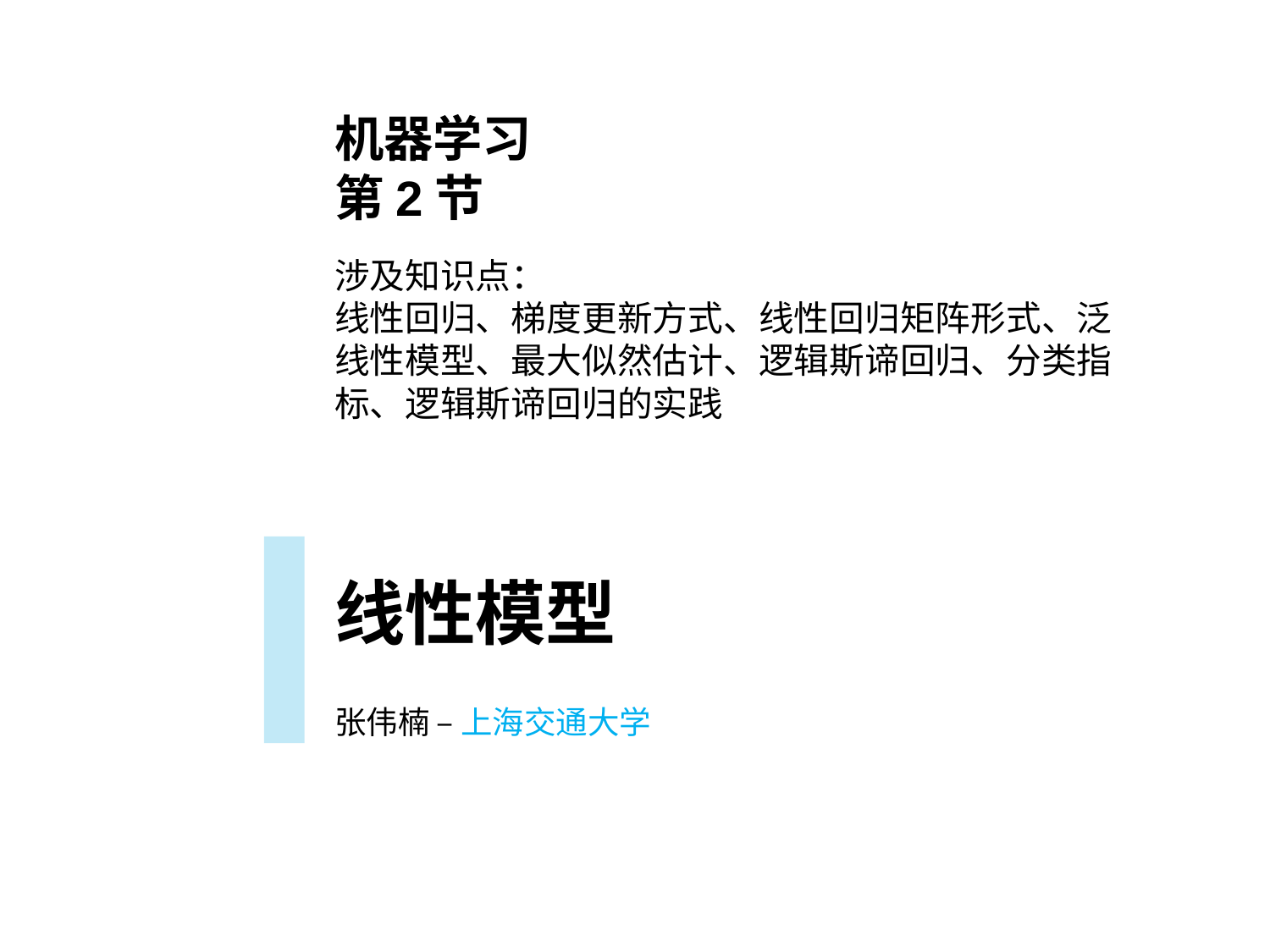

机器学习
第2节

涉及知识点：
线性回归、梯度更新方式、线性回归矩阵形式、泛线性模型、最大似然估计、逻辑斯谛回归、分类指标、逻辑斯谛回归的实践
线性模型
张伟楠 – 上海交通大学